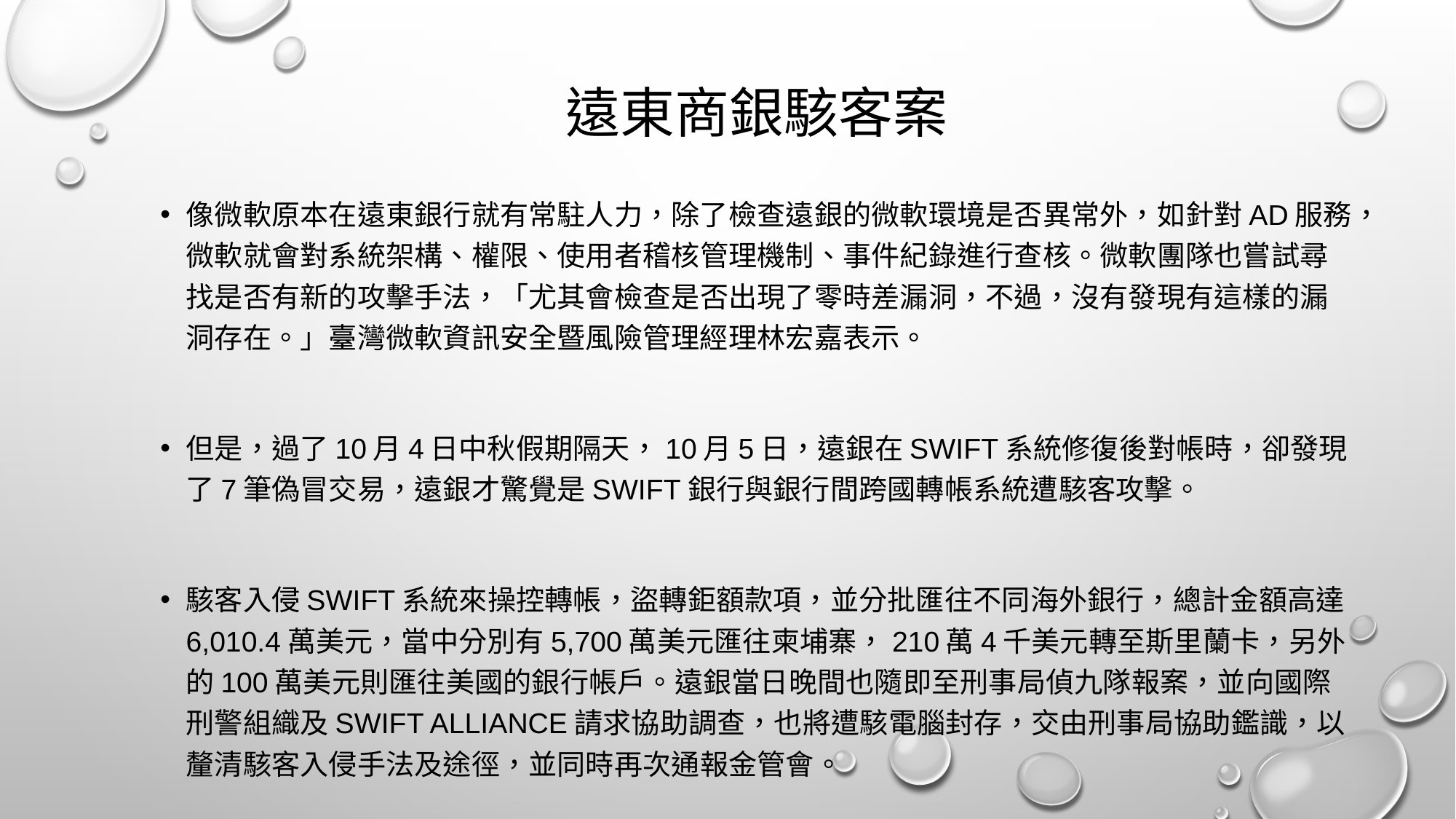

# 遠東商銀駭客案
像微軟原本在遠東銀行就有常駐人力，除了檢查遠銀的微軟環境是否異常外，如針對AD服務，微軟就會對系統架構、權限、使用者稽核管理機制、事件紀錄進行查核。微軟團隊也嘗試尋找是否有新的攻擊手法，「尤其會檢查是否出現了零時差漏洞，不過，沒有發現有這樣的漏洞存在。」臺灣微軟資訊安全暨風險管理經理林宏嘉表示。

但是，過了10月4日中秋假期隔天，10月5日，遠銀在SWIFT系統修復後對帳時，卻發現了7筆偽冒交易，遠銀才驚覺是SWIFT銀行與銀行間跨國轉帳系統遭駭客攻擊。

駭客入侵SWIFT系統來操控轉帳，盜轉鉅額款項，並分批匯往不同海外銀行，總計金額高達6,010.4萬美元，當中分別有5,700萬美元匯往柬埔寨，210萬4千美元轉至斯里蘭卡，另外的100萬美元則匯往美國的銀行帳戶。遠銀當日晚間也隨即至刑事局偵九隊報案，並向國際刑警組織及SWIFT Alliance請求協助調查，也將遭駭電腦封存，交由刑事局協助鑑識，以釐清駭客入侵手法及途徑，並同時再次通報金管會。